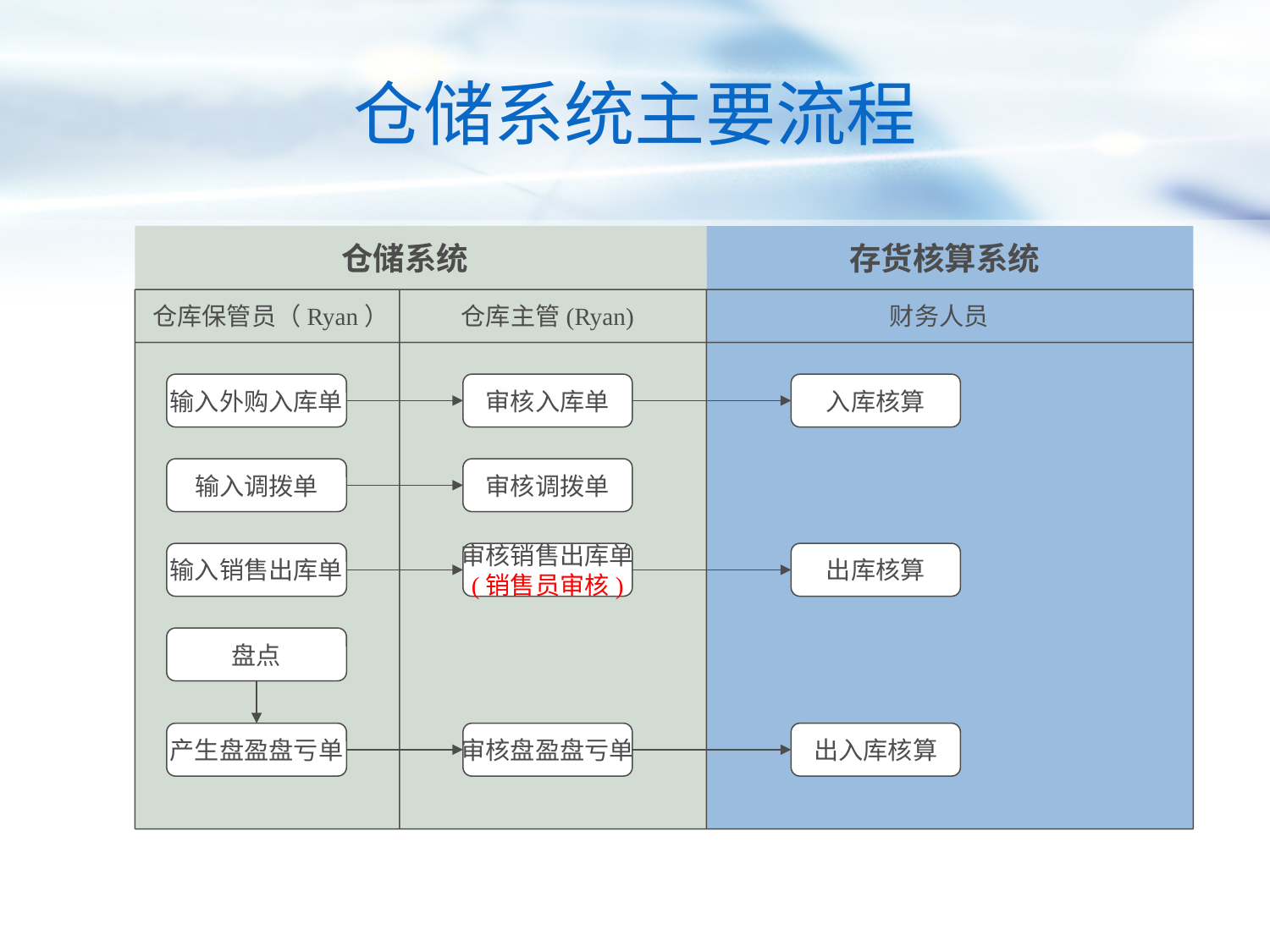

# 仓储系统主要流程

仓储系统

存货核算系统

仓库保管员（Ryan）
仓库主管(Ryan)
财务人员

输入外购入库单
审核入库单
入库核算
输入调拨单
审核调拨单
输入销售出库单
审核销售出库单
(销售员审核)
出库核算
盘点
产生盘盈盘亏单
审核盘盈盘亏单
出入库核算